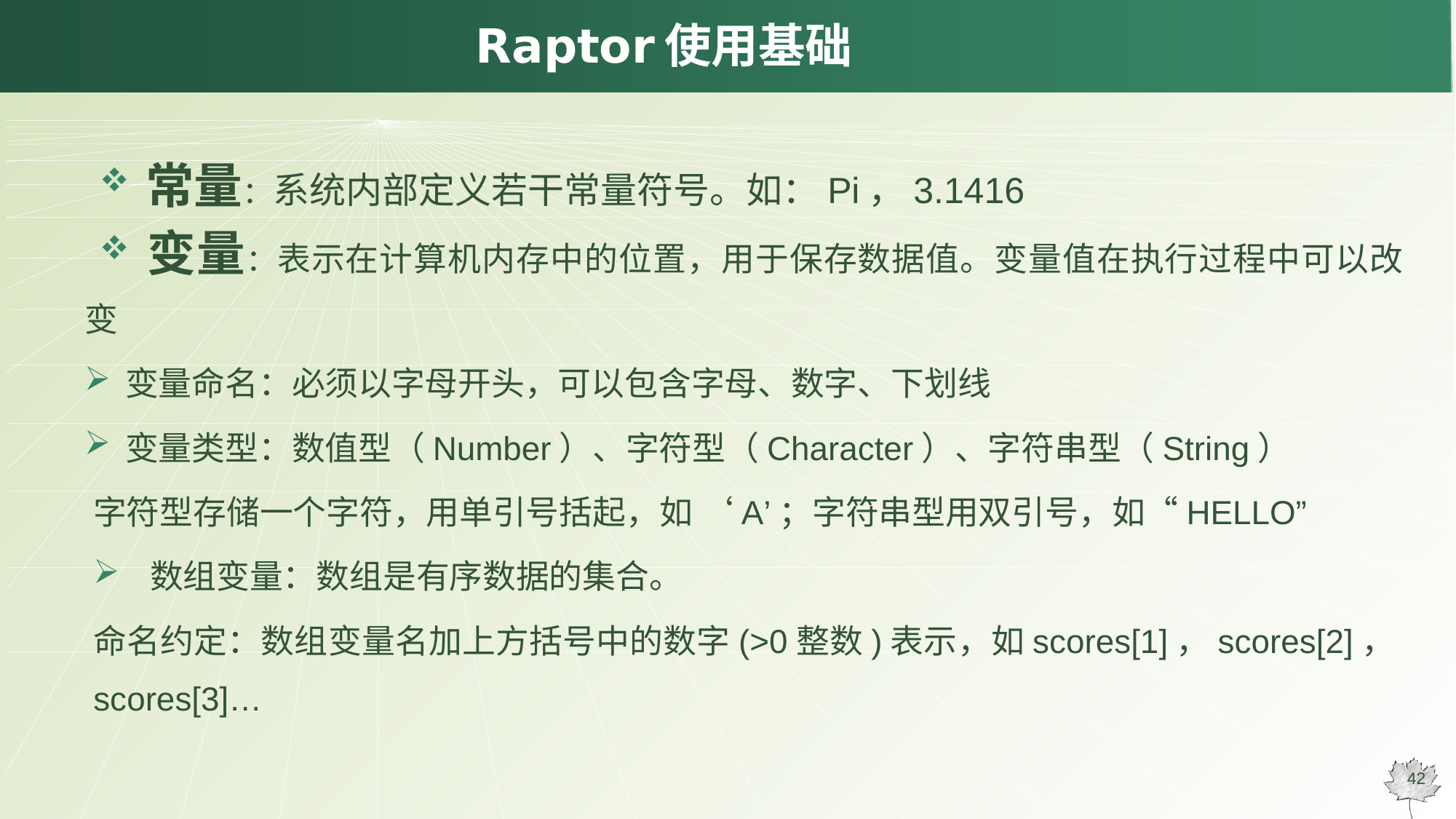

# Raptor使用基础
 常量：系统内部定义若干常量符号。如：Pi，3.1416
 变量：表示在计算机内存中的位置，用于保存数据值。变量值在执行过程中可以改变
变量命名：必须以字母开头，可以包含字母、数字、下划线
变量类型：数值型（Number）、字符型（Character）、字符串型（String）
字符型存储一个字符，用单引号括起，如 ‘A’；字符串型用双引号，如“HELLO”
 数组变量：数组是有序数据的集合。
命名约定：数组变量名加上方括号中的数字(>0整数)表示，如scores[1]，scores[2]，scores[3]…

42